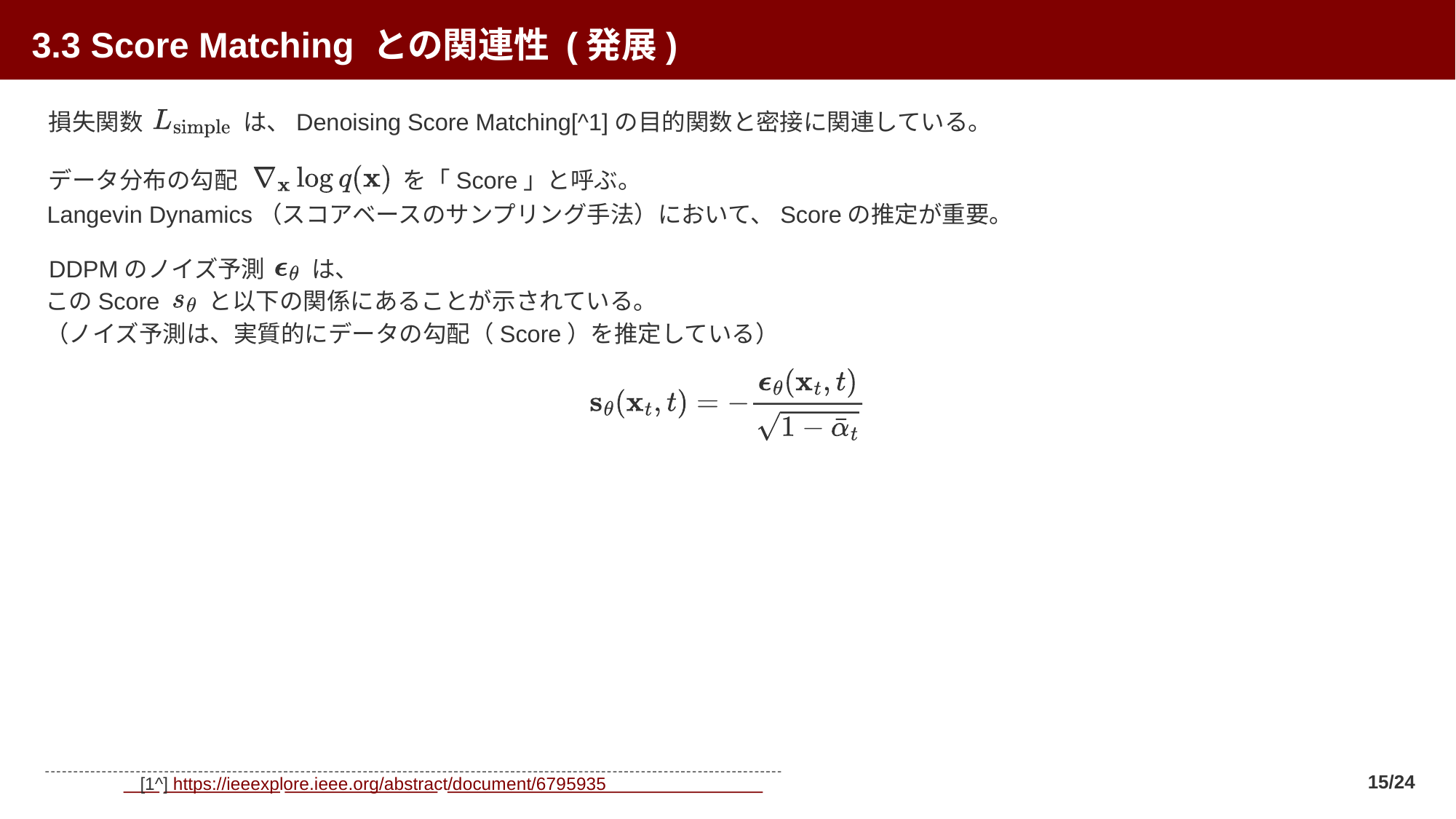

3.3 Score Matching との関連性 (発展)
損失関数
 は、Denoising Score Matching[^1]の目的関数と密接に関連している。

データ分布の勾配
 を「Score」と呼ぶ。

Langevin Dynamics（スコアベースのサンプリング手法）において、Scoreの推定が重要。
DDPMのノイズ予測
 は、

このScore
 と以下の関係にあることが示されている。

（ノイズ予測は、実質的にデータの勾配（Score）を推定している）

15/24

[1^] https://ieeexplore.ieee.org/abstract/document/6795935